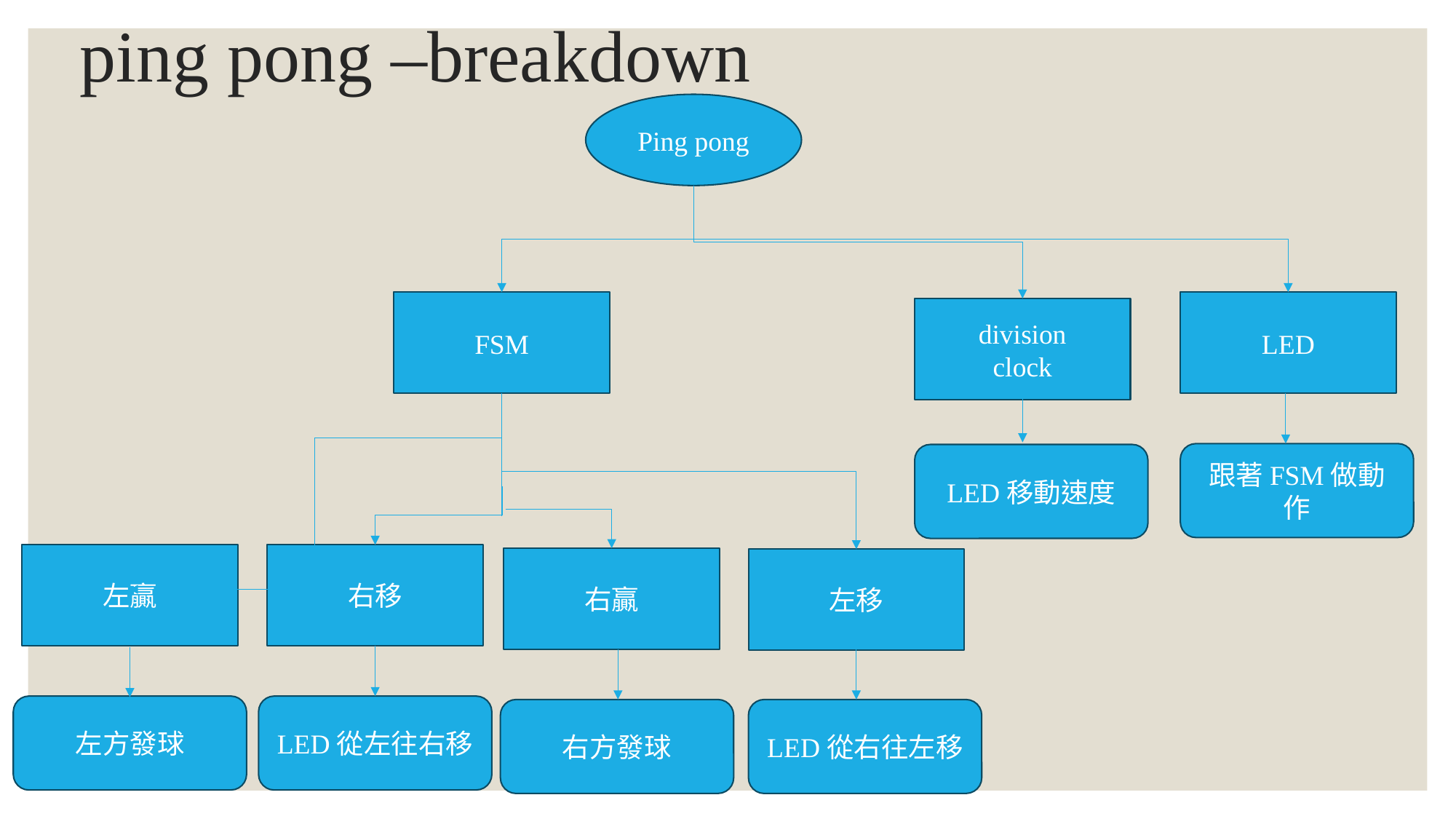

# ping pong –breakdown
Ping pong
FSM
LED
division
clock
跟著FSM做動作
LED移動速度
左贏
右移
右贏
左移
左方發球
LED從左往右移
右方發球
LED從右往左移